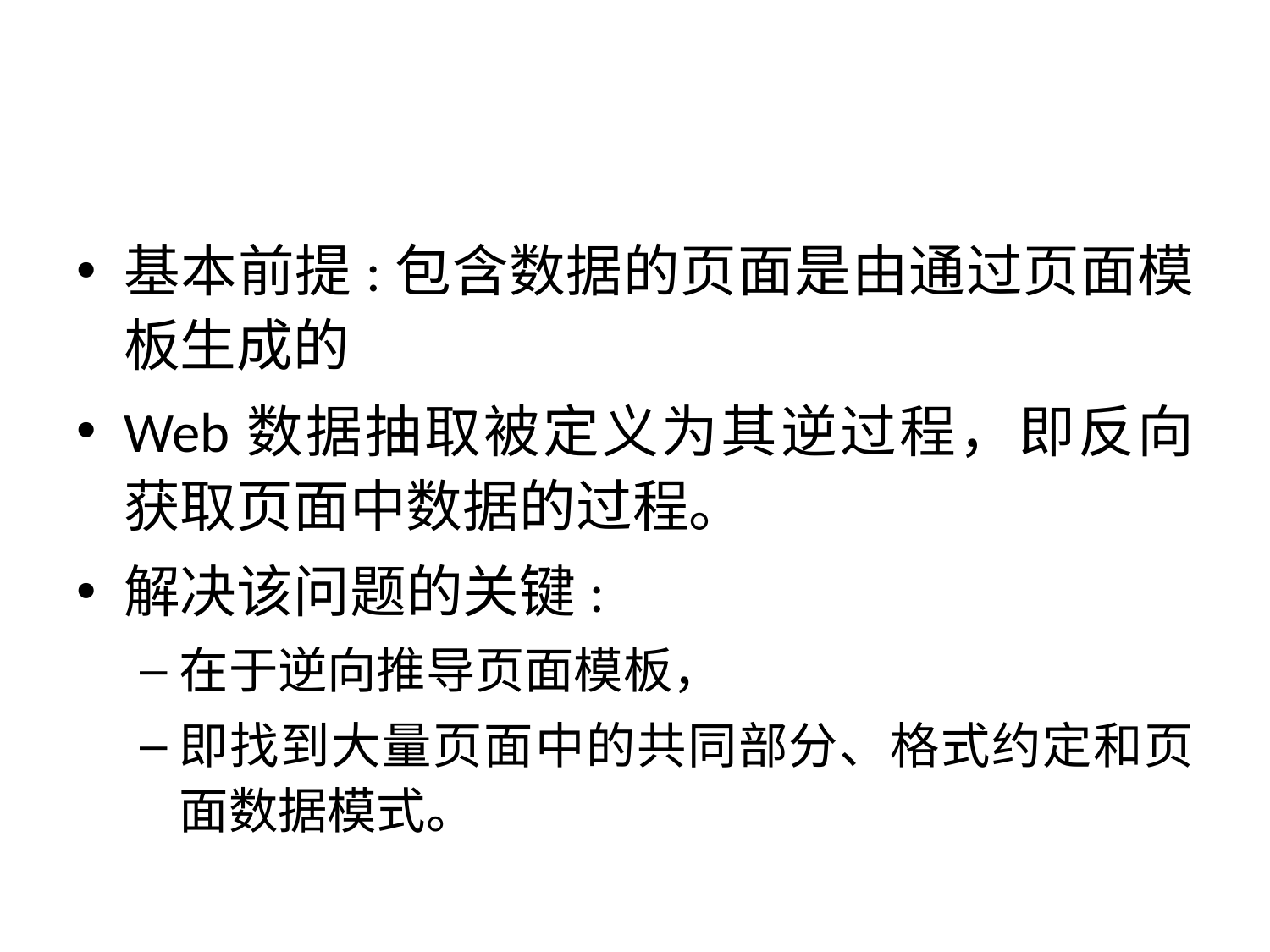

#
基本前提:包含数据的页面是由通过页面模板生成的
Web数据抽取被定义为其逆过程，即反向获取页面中数据的过程。
解决该问题的关键:
在于逆向推导页面模板，
即找到大量页面中的共同部分、格式约定和页面数据模式。